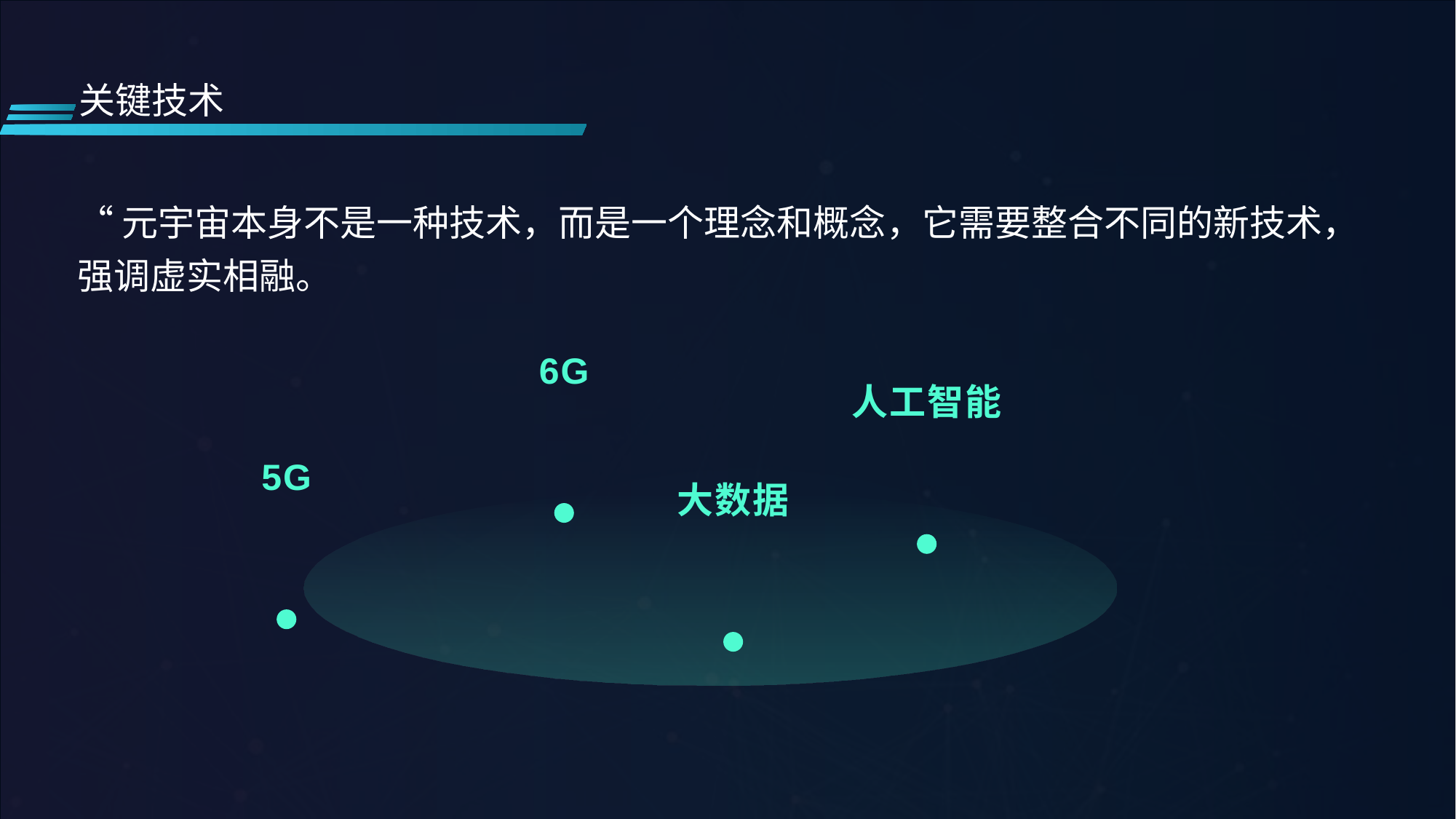

关键技术
“元宇宙本身不是一种技术，而是一个理念和概念，它需要整合不同的新技术，强调虚实相融。
6G
人工智能

5G

大数据